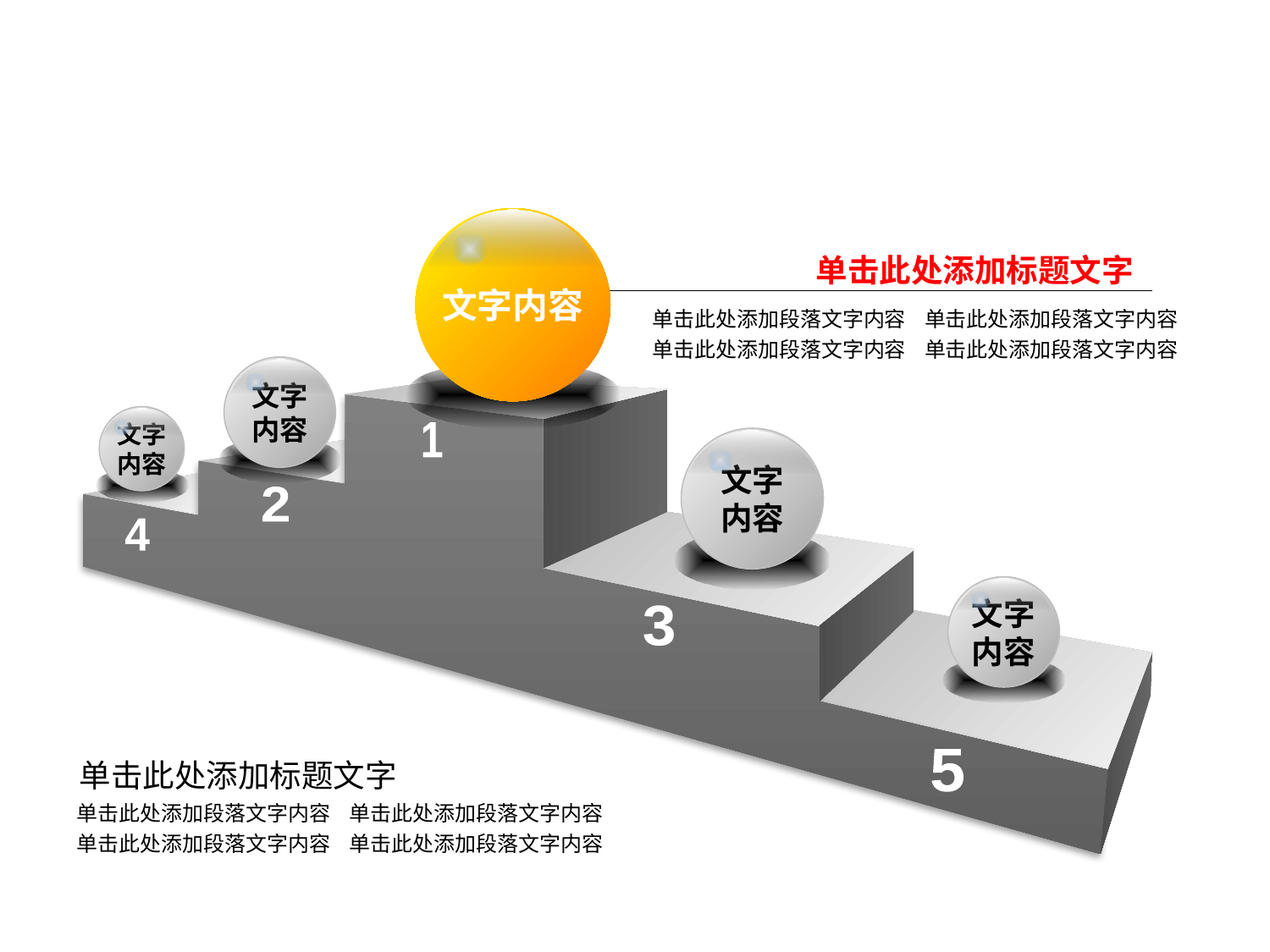

# 单击增加标题内容
文字内容

单击此处添加标题文字
单击此处添加段落文字内容    单击此处添加段落文字内容
单击此处添加段落文字内容    单击此处添加段落文字内容
文字
内容

1
2

4

3

5

文字
内容

文字
内容

文字
内容

单击此处添加标题文字
单击此处添加段落文字内容    单击此处添加段落文字内容
单击此处添加段落文字内容    单击此处添加段落文字内容